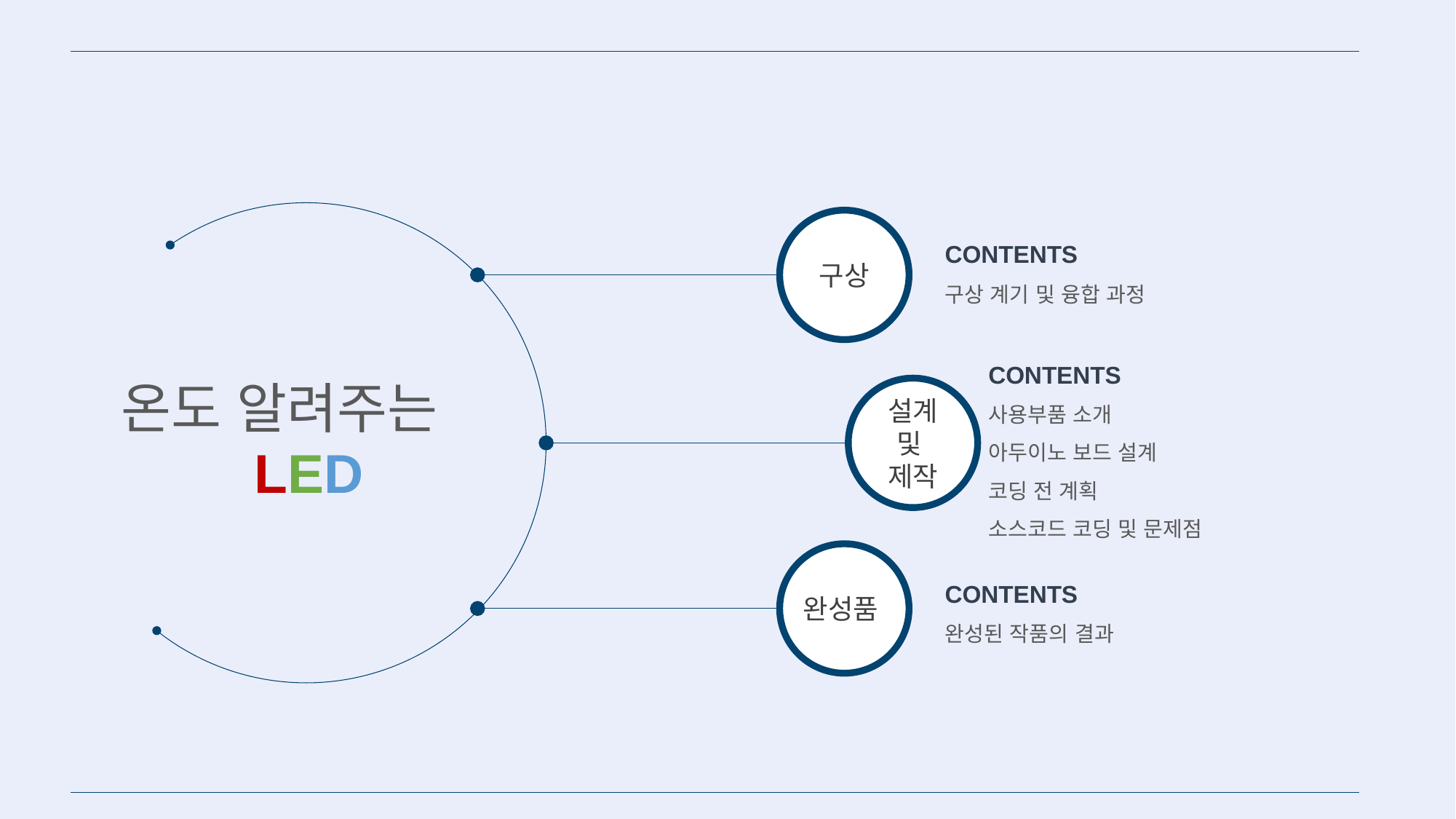

구상
CONTENTS
구상 계기 및 융합 과정
온도 알려주는
CONTENTS
사용부품 소개
아두이노 보드 설계
코딩 전 계획
소스코드 코딩 및 문제점
설계 및
제작
LED

CONTENTS
완성된 작품의 결과
완성품